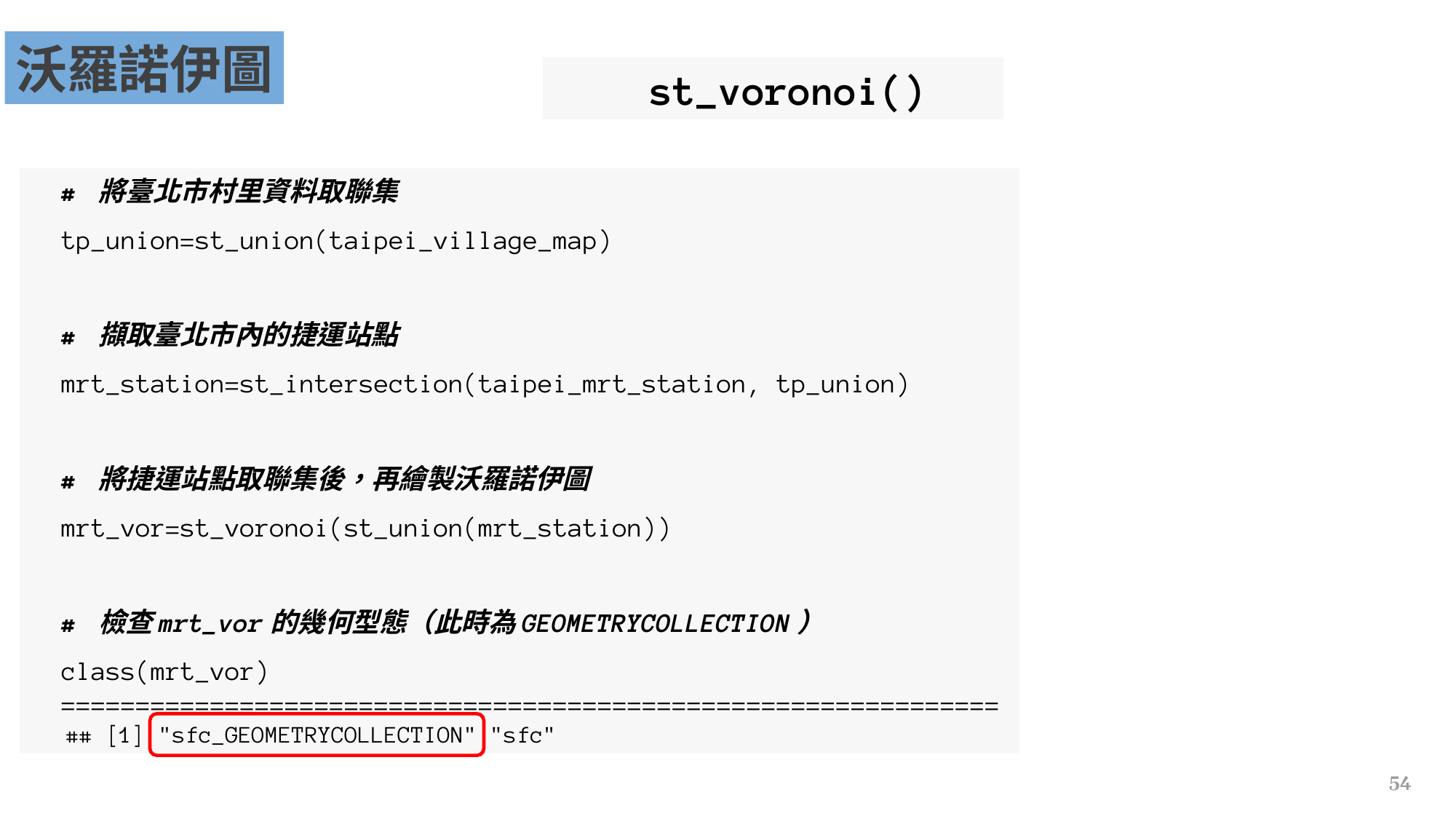

沃羅諾伊圖
st_voronoi()
# 將臺北市村里資料取聯集
tp_union=st_union(taipei_village_map)

# 擷取臺北市內的捷運站點
mrt_station=st_intersection(taipei_mrt_station, tp_union)

# 將捷運站點取聯集後，再繪製沃羅諾伊圖
mrt_vor=st_voronoi(st_union(mrt_station))

# 檢查mrt_vor的幾何型態（此時為GEOMETRYCOLLECTION）
class(mrt_vor)
===============================================================
## [1] "sfc_GEOMETRYCOLLECTION" "sfc"

54